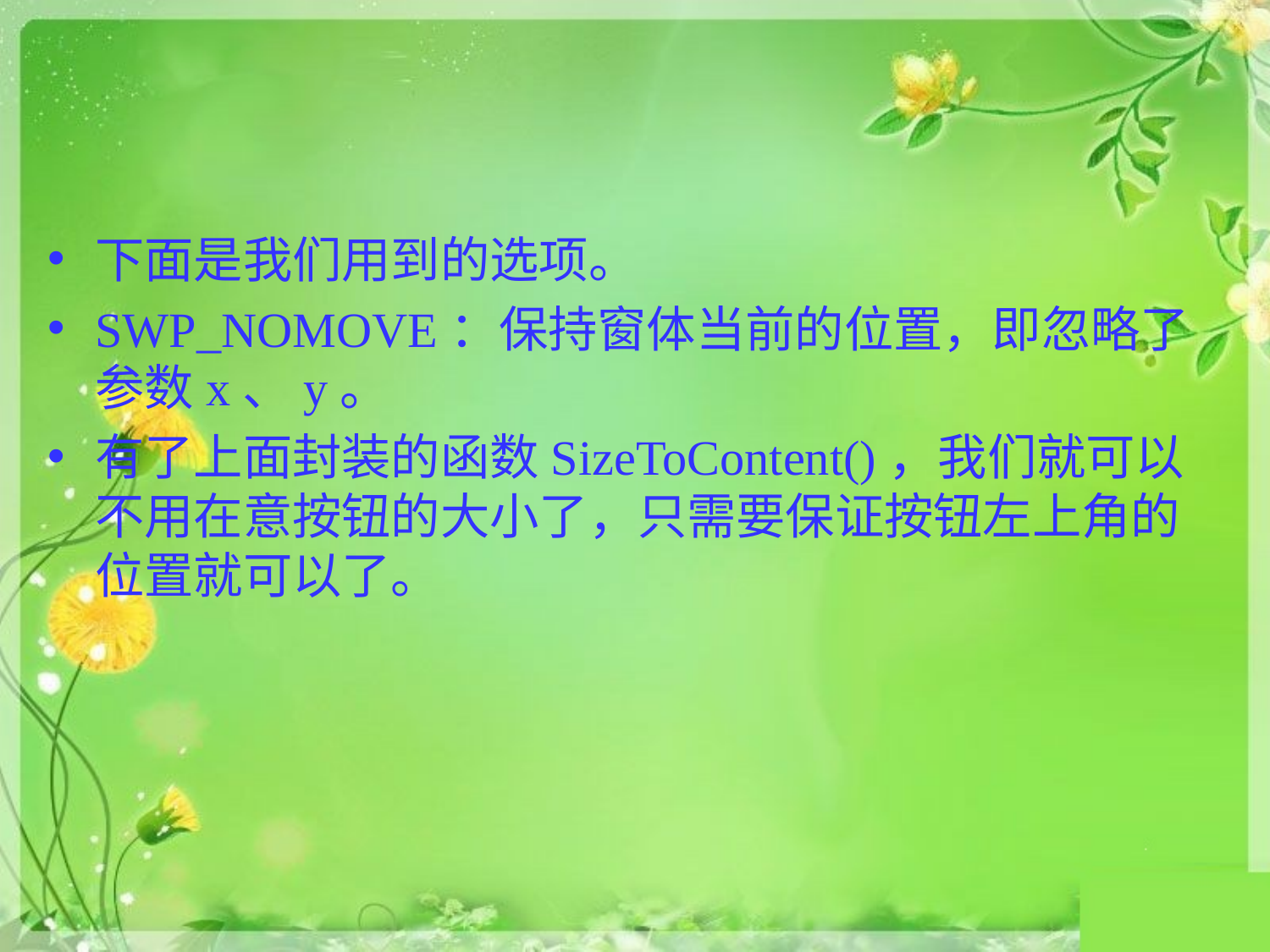

#
下面是我们用到的选项。
SWP_NOMOVE：保持窗体当前的位置，即忽略了参数x、y。
有了上面封装的函数SizeToContent()，我们就可以不用在意按钮的大小了，只需要保证按钮左上角的位置就可以了。